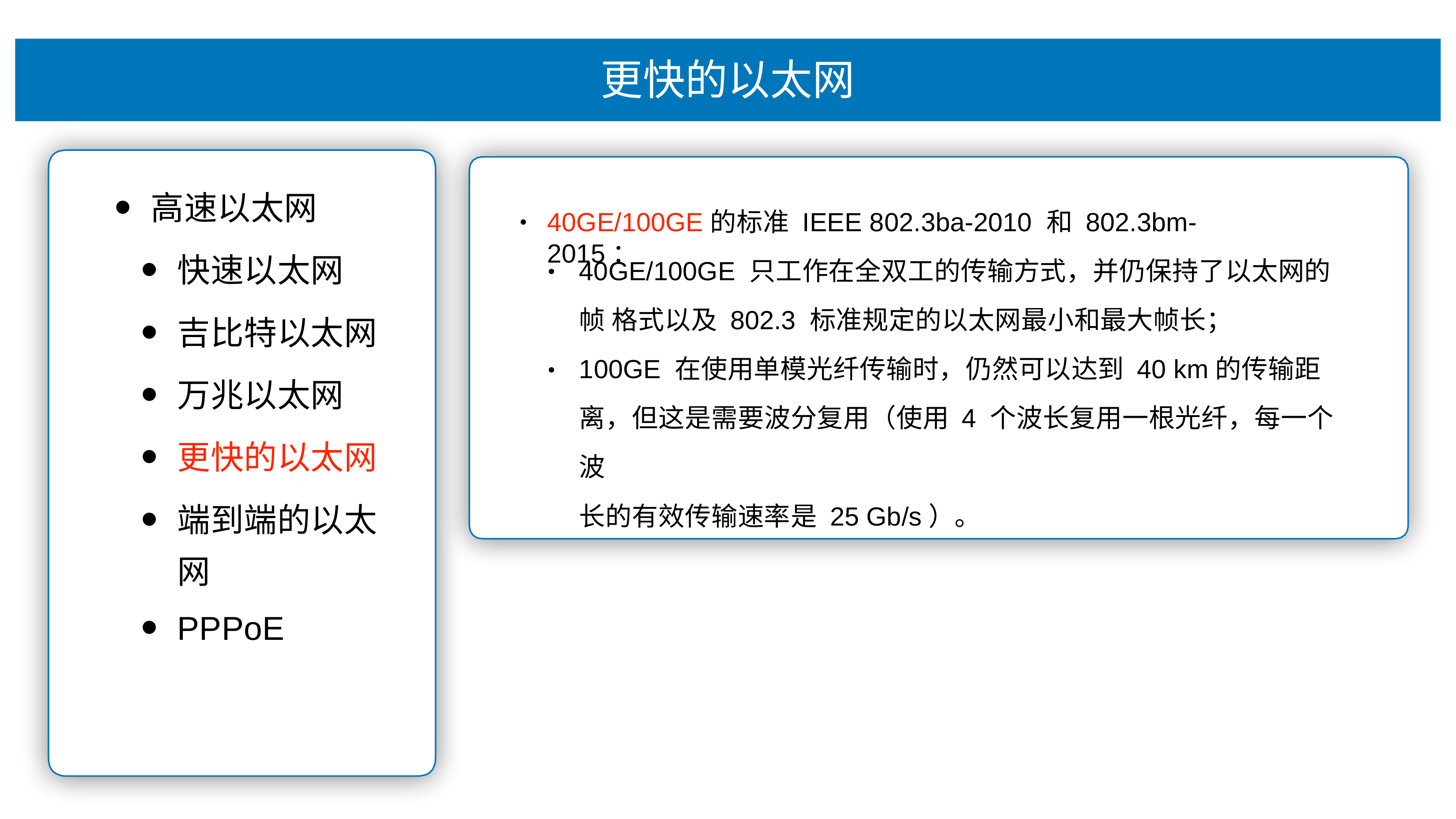

# 更快的以太⽹

⾼速以太⽹
快速以太⽹
吉⽐特以太⽹
万兆以太⽹
更快的以太⽹
端到端的以太
⽹
PPPoE
40GE/100GE的标准 IEEE 802.3ba-2010 和 802.3bm-2015：
•
40GE/100GE 只⼯作在全双⼯的传输⽅式，并仍保持了以太⽹的帧 格式以及 802.3 标准规定的以太⽹最⼩和最⼤帧⻓；
100GE 在使⽤单模光纤传输时，仍然可以达到 40 km的传输距 离，但这是需要波分复⽤（使⽤ 4 个波⻓复⽤⼀根光纤，每⼀个波
⻓的有效传输速率是 25 Gb/s）。
•
•